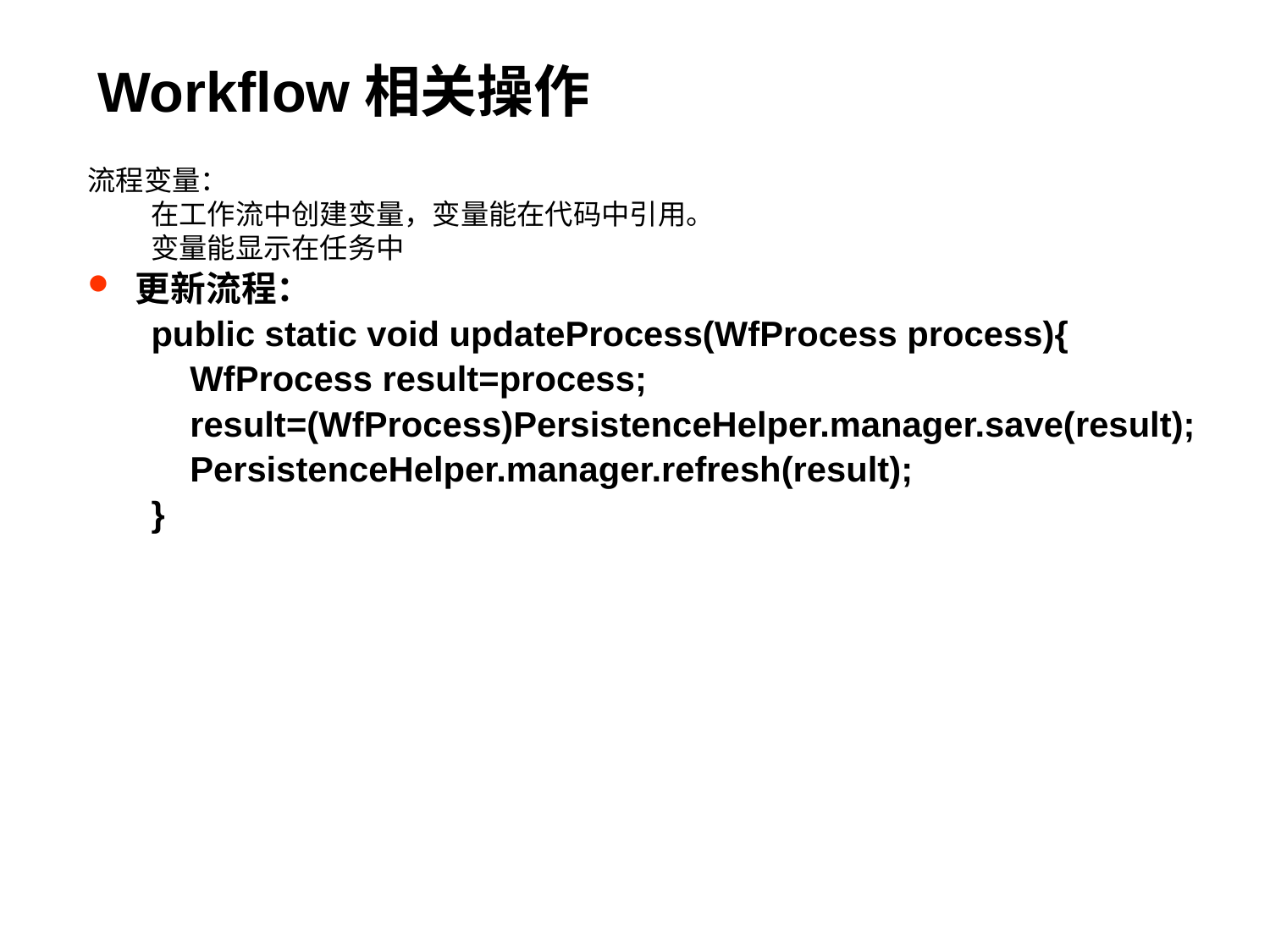

# Workflow相关操作
流程变量：
在工作流中创建变量，变量能在代码中引用。
变量能显示在任务中
更新流程：
public static void updateProcess(WfProcess process){
    WfProcess result=process;
    result=(WfProcess)PersistenceHelper.manager.save(result);
    PersistenceHelper.manager.refresh(result);
}